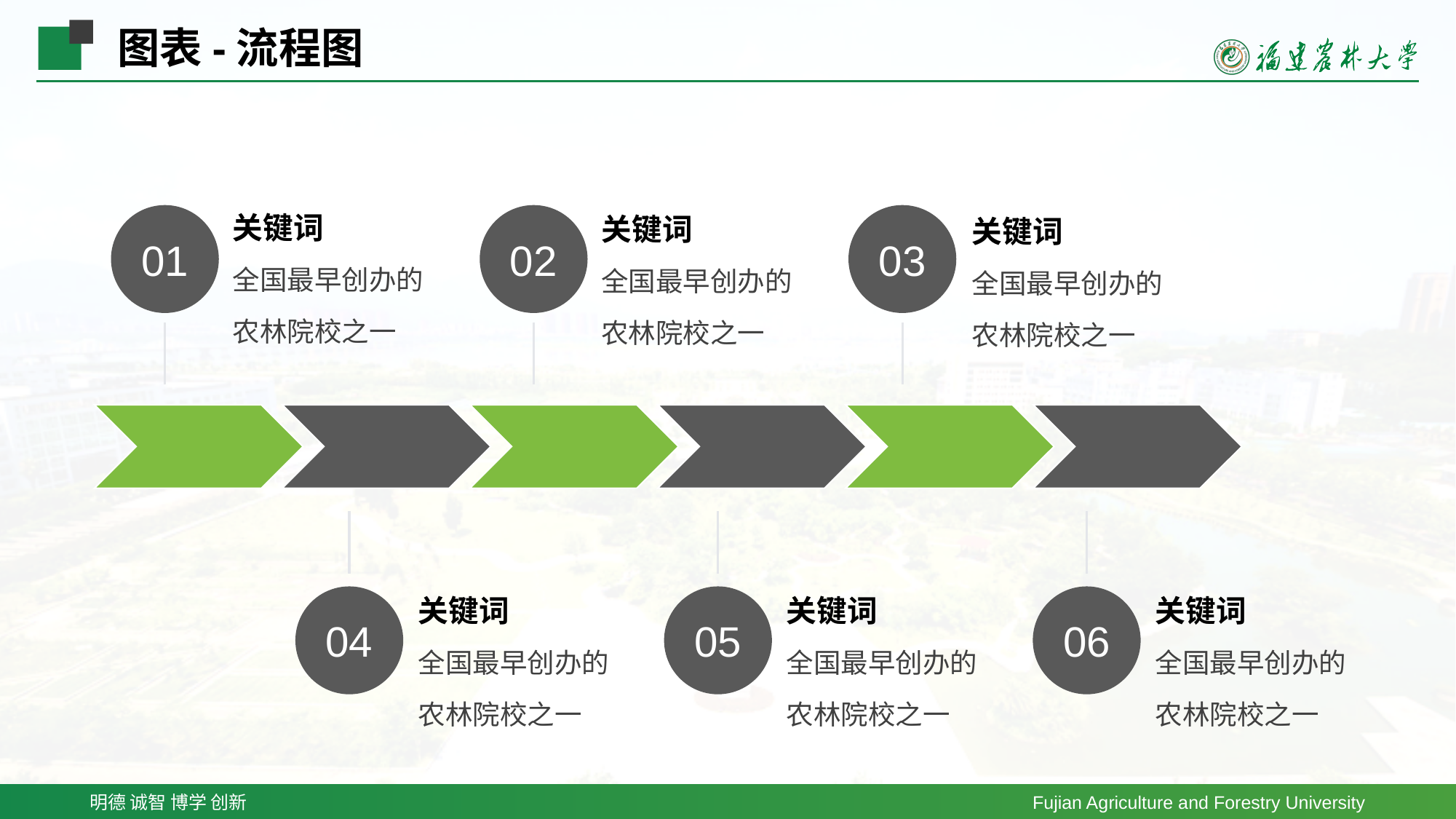

图表-流程图
关键词
全国最早创办的
农林院校之一
01
02
关键词
全国最早创办的
农林院校之一
03
关键词
全国最早创办的
农林院校之一

04
关键词
全国最早创办的
农林院校之一
05
关键词
全国最早创办的
农林院校之一
06
关键词
全国最早创办的
农林院校之一